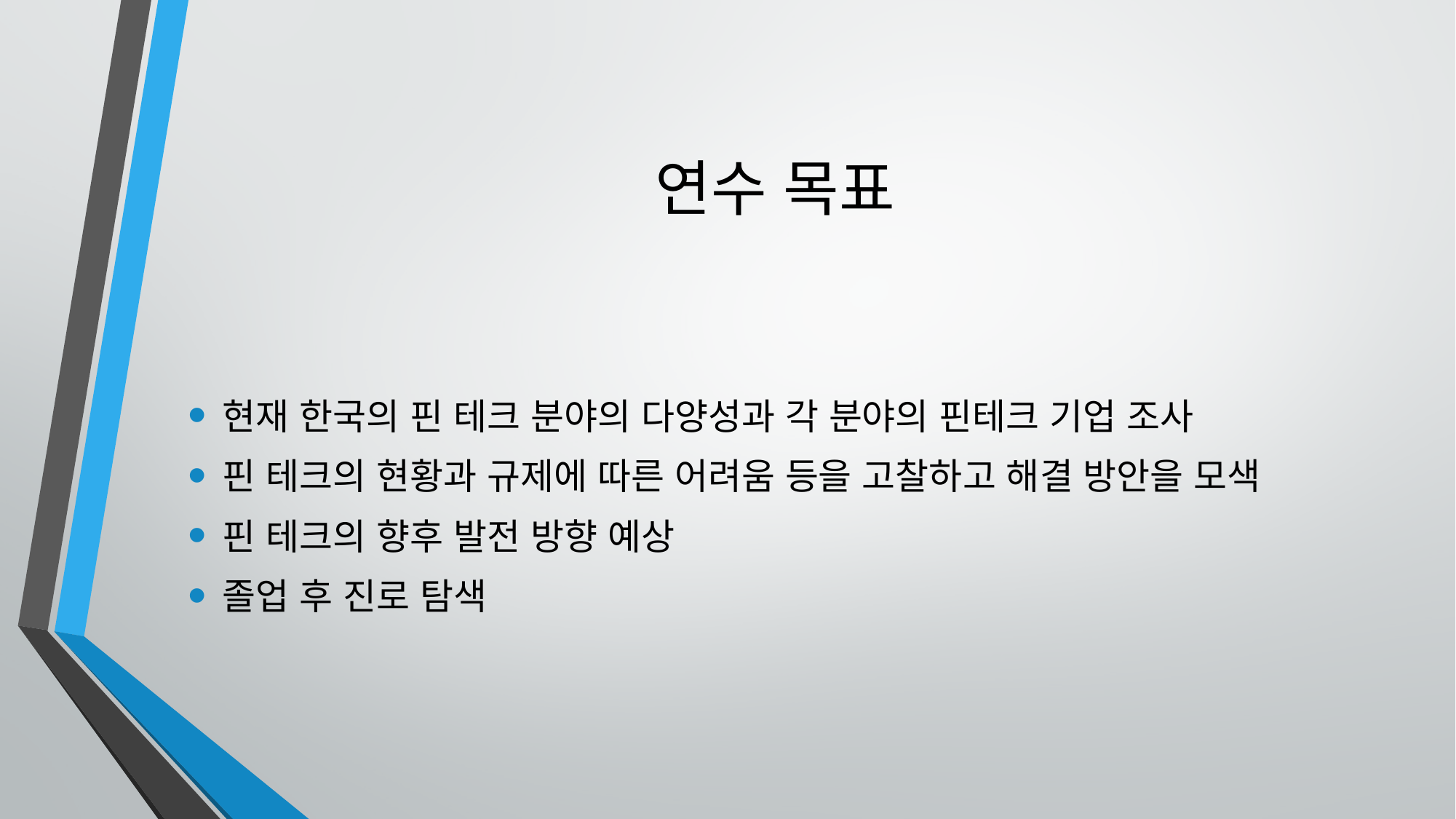

# 연수 목표
현재 한국의 핀 테크 분야의 다양성과 각 분야의 핀테크 기업 조사
핀 테크의 현황과 규제에 따른 어려움 등을 고찰하고 해결 방안을 모색
핀 테크의 향후 발전 방향 예상
졸업 후 진로 탐색